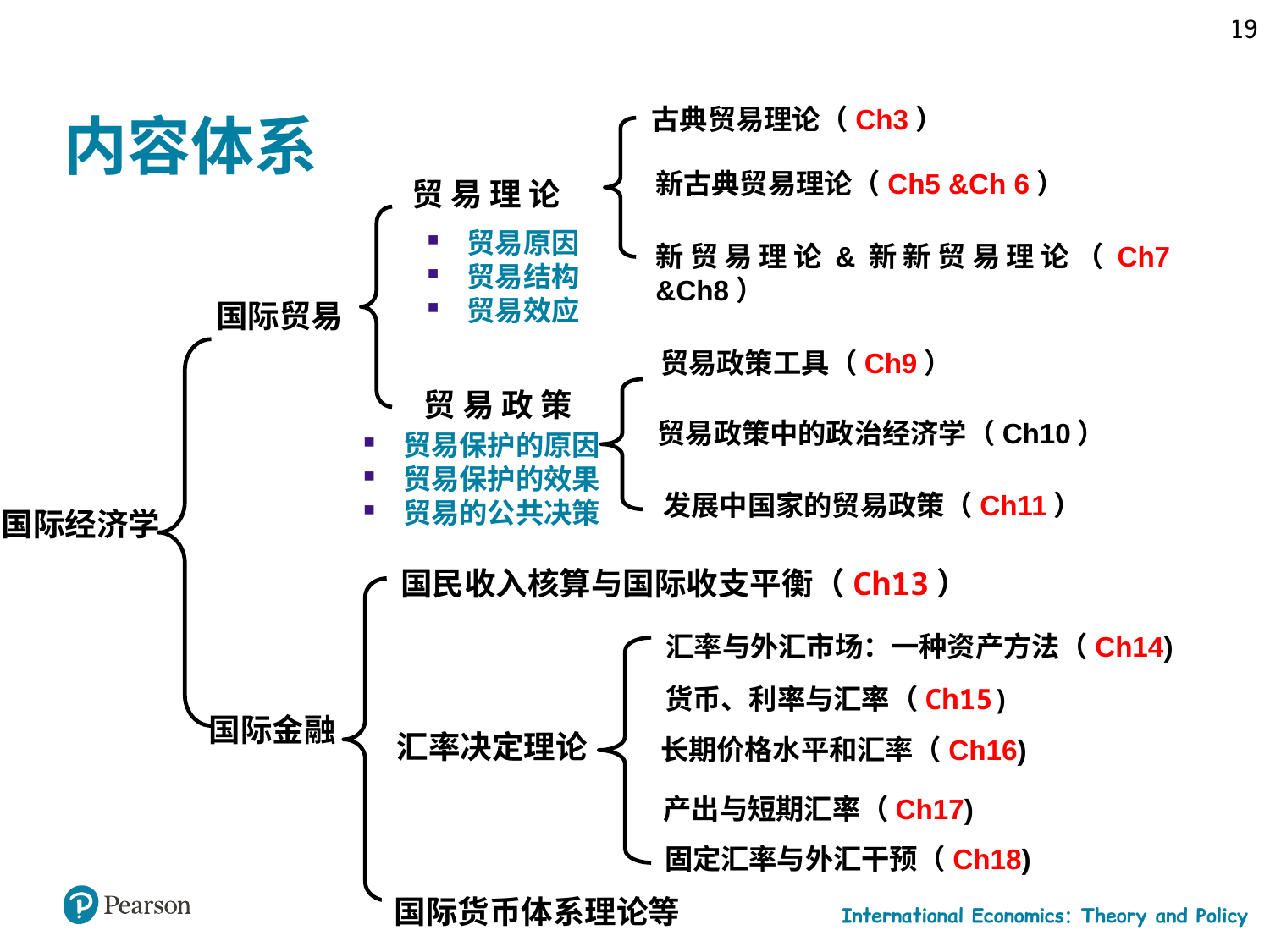

19
# 内容体系
古典贸易理论（Ch3）

新古典贸易理论（Ch5 &Ch 6）

贸 易 理 论

贸易原因
贸易结构
贸易效应
新贸易理论&新新贸易理论（Ch7 &Ch8）
国际贸易

贸易政策工具（Ch9）

贸 易 政 策

贸易政策中的政治经济学（Ch10）

贸易保护的原因
贸易保护的效果
贸易的公共决策
发展中国家的贸易政策（Ch11）

国际经济学
国民收入核算与国际收支平衡（Ch13）

汇率与外汇市场：一种资产方法（Ch14)

货币、利率与汇率（Ch15)
国际金融
汇率决定理论
长期价格水平和汇率（Ch16)
产出与短期汇率（Ch17)
固定汇率与外汇干预（Ch18)
国际货币体系理论等